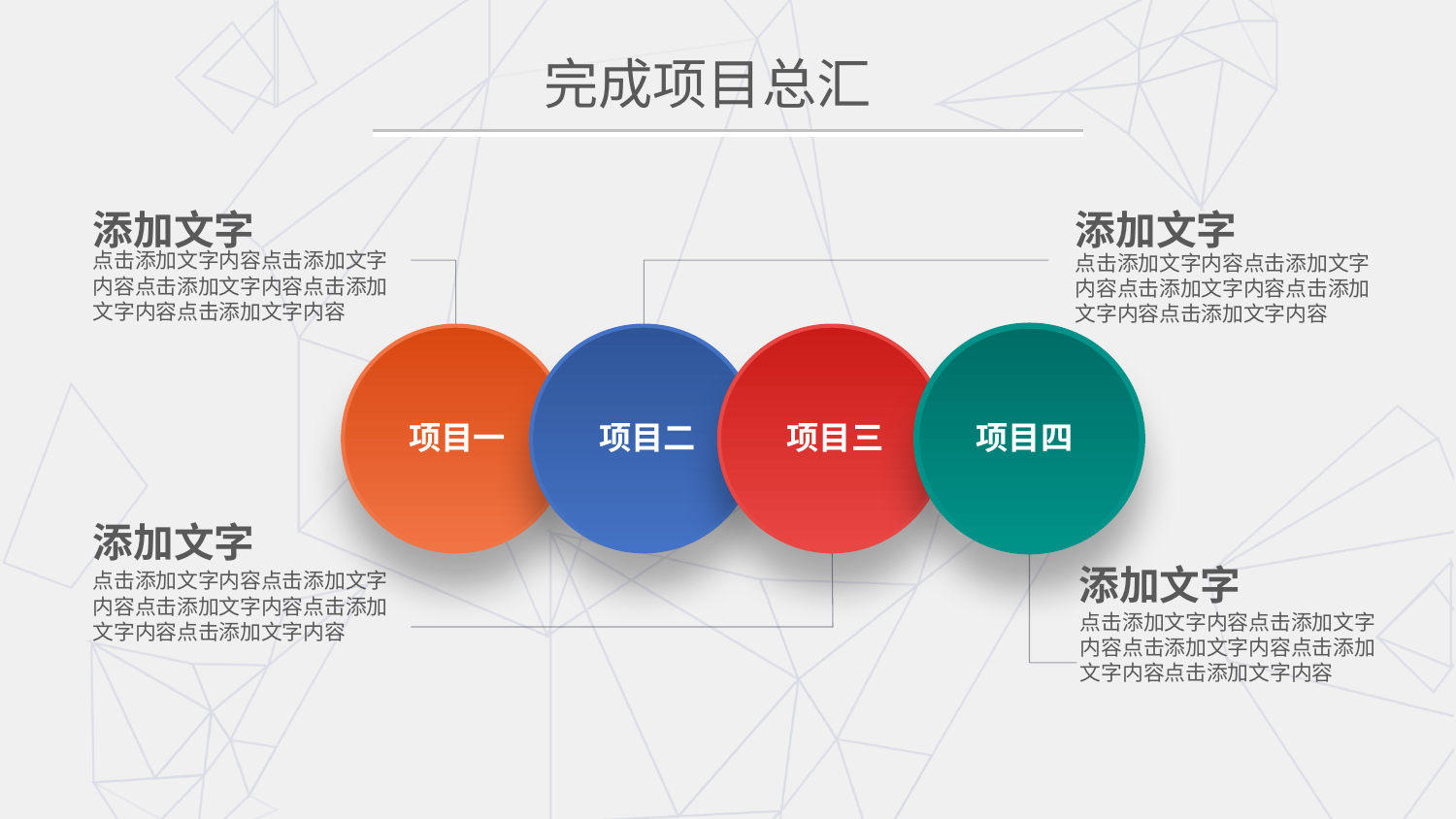

# 完成项目总汇
添加文字
点击添加文字内容点击添加文字内容点击添加文字内容点击添加文字内容点击添加文字内容
添加文字
点击添加文字内容点击添加文字内容点击添加文字内容点击添加文字内容点击添加文字内容

项目一

项目二

项目三

项目四
添加文字
点击添加文字内容点击添加文字内容点击添加文字内容点击添加文字内容点击添加文字内容
添加文字
点击添加文字内容点击添加文字内容点击添加文字内容点击添加文字内容点击添加文字内容